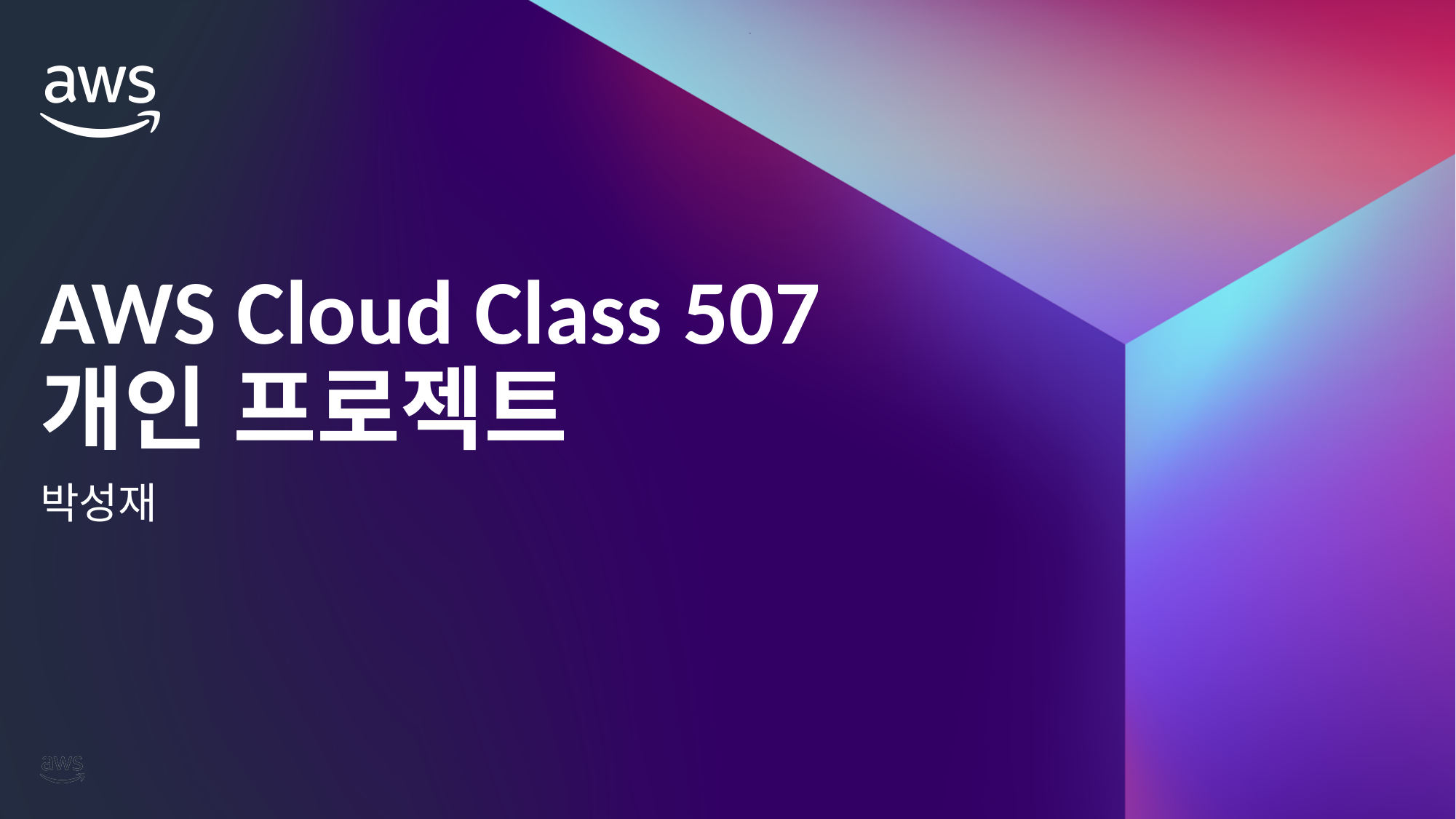

# AWS Cloud Class 507 개인 프로젝트
박성재